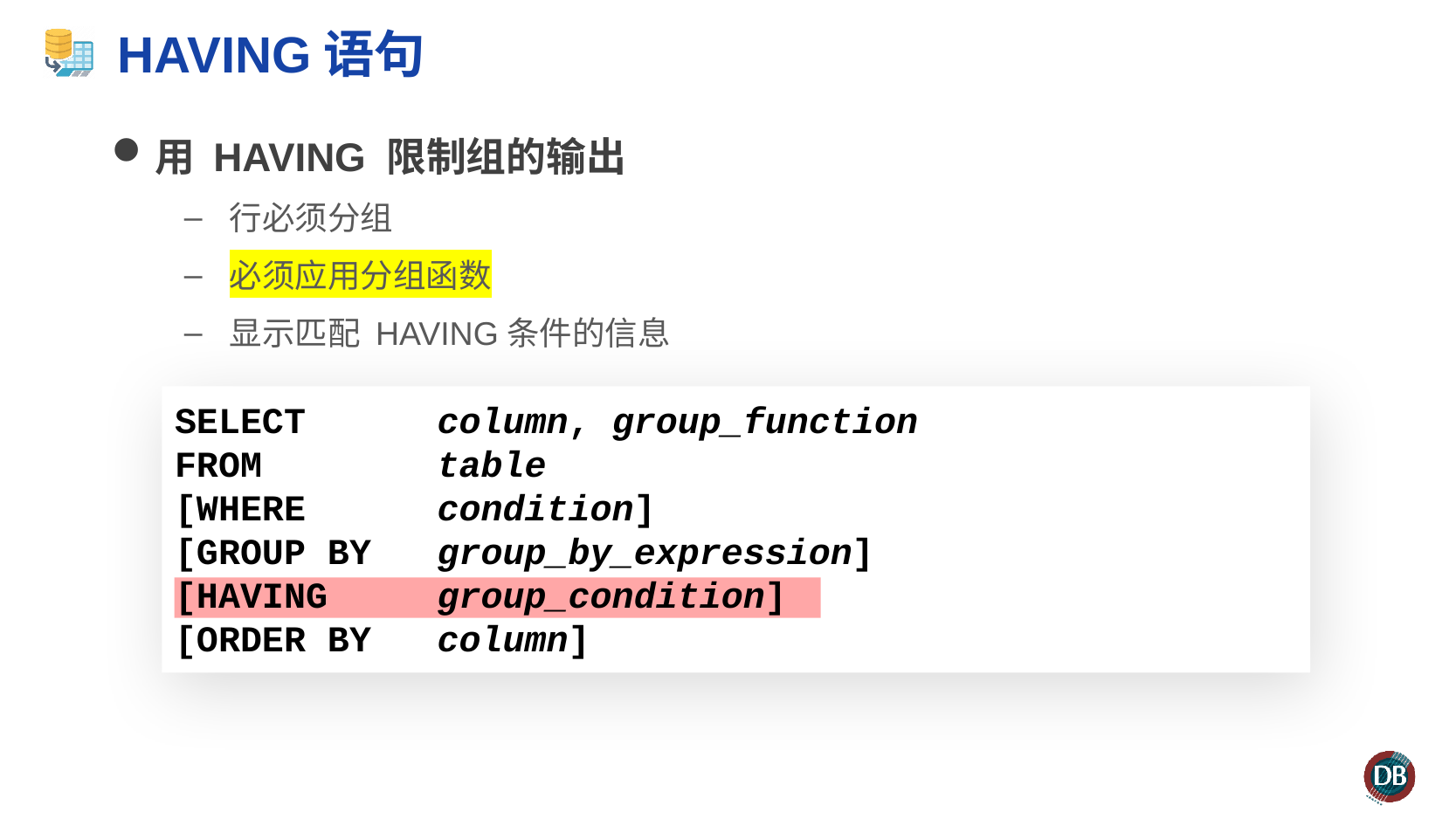

# HAVING语句
用 HAVING 限制组的输出
行必须分组
必须应用分组函数
显示匹配 HAVING条件的信息

SELECT	column, group_function
FROM		table
[WHERE	condition]
[GROUP BY	group_by_expression]
[HAVING	group_condition]
[ORDER BY	column]